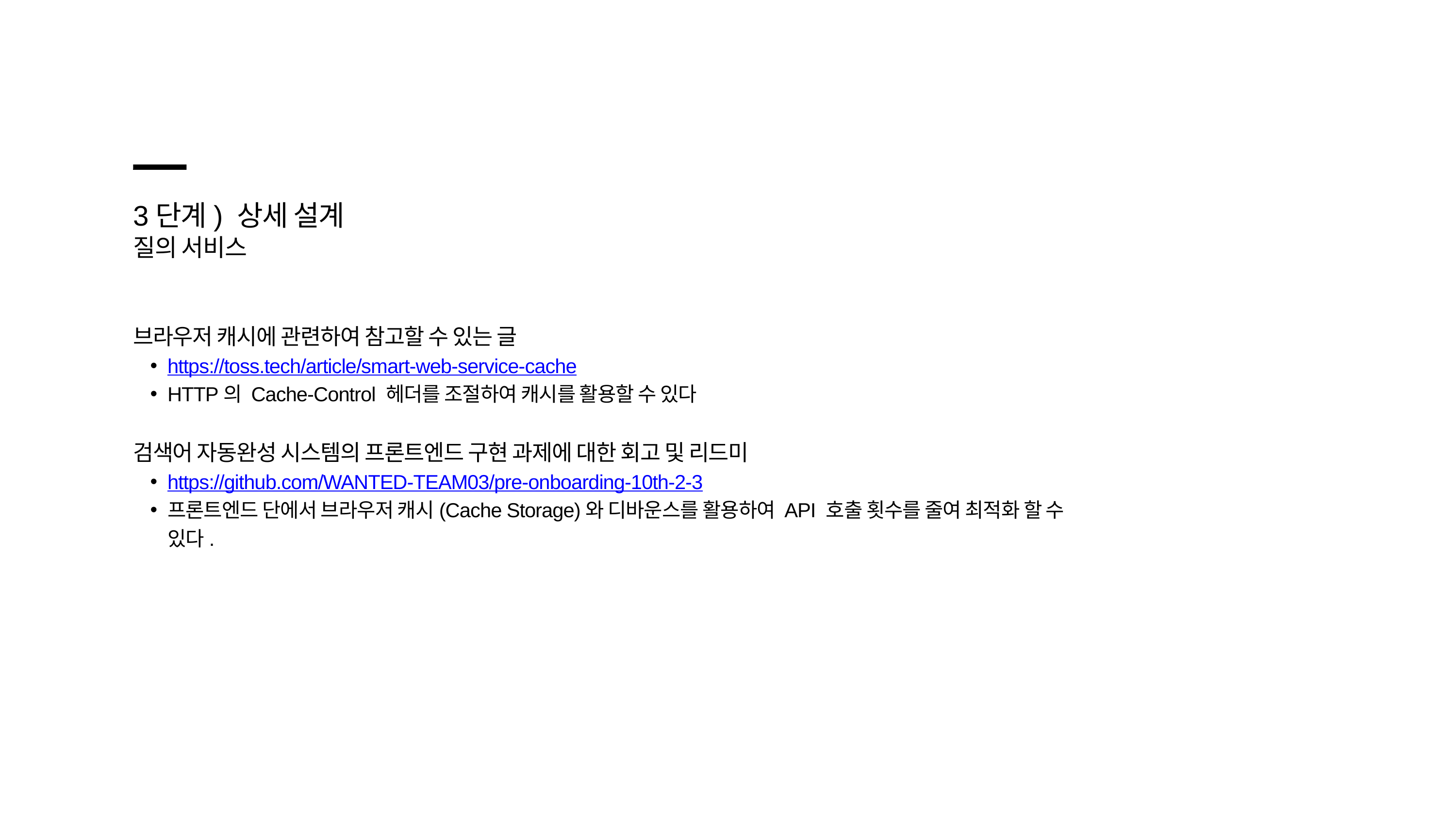

3단계) 상세 설계
질의 서비스
브라우저 캐시에 관련하여 참고할 수 있는 글
https://toss.tech/article/smart-web-service-cache
HTTP의 Cache-Control 헤더를 조절하여 캐시를 활용할 수 있다

검색어 자동완성 시스템의 프론트엔드 구현 과제에 대한 회고 및 리드미
https://github.com/WANTED-TEAM03/pre-onboarding-10th-2-3
프론트엔드 단에서 브라우저 캐시(Cache Storage)와 디바운스를 활용하여 API 호출 횟수를 줄여 최적화 할 수 있다.